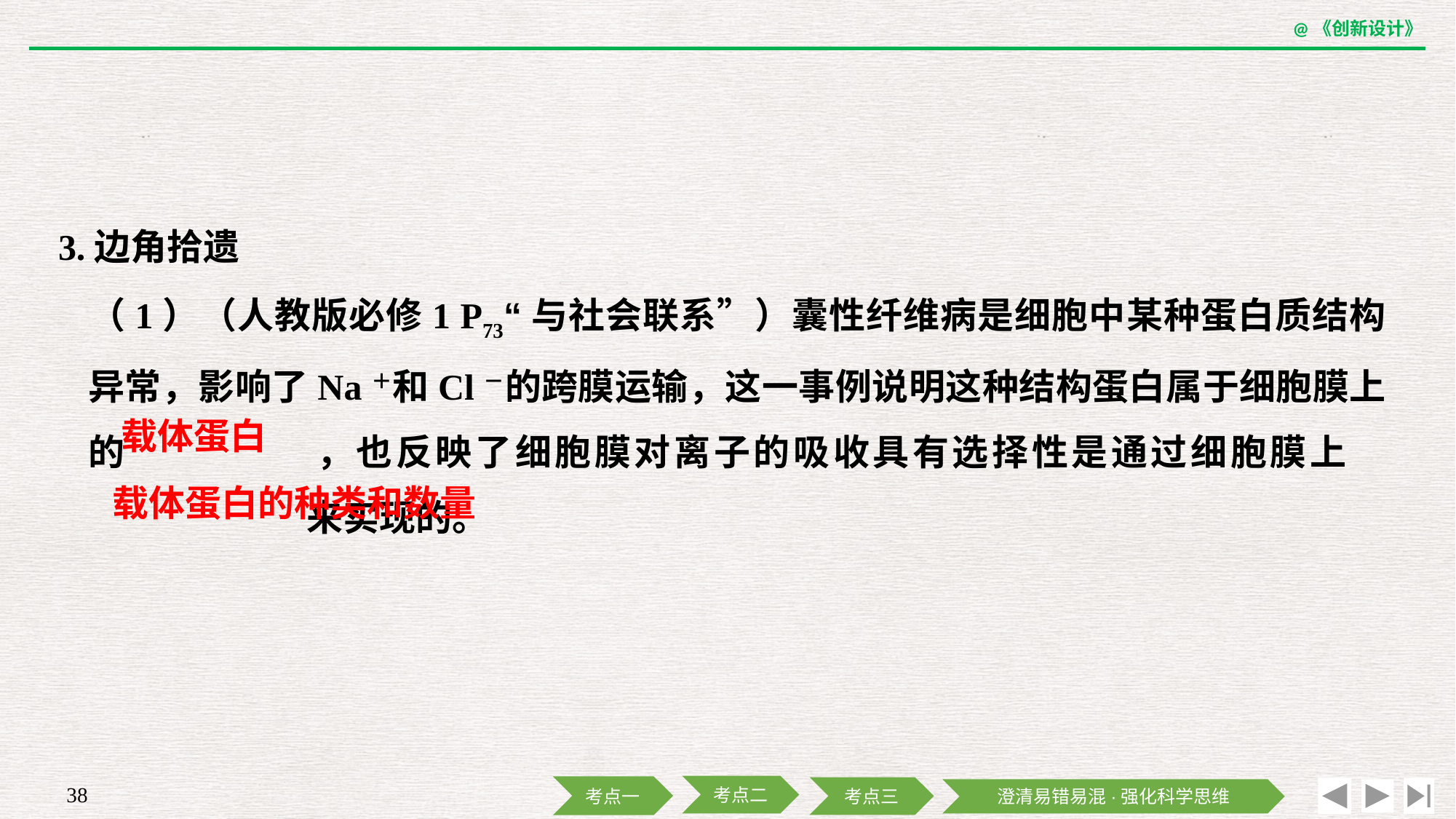

3.边角拾遗
	（1）（人教版必修1 P73“与社会联系”）囊性纤维病是细胞中某种蛋白质结构异常，影响了Na＋和Cl－的跨膜运输，这一事例说明这种结构蛋白属于细胞膜上的		，也反映了细胞膜对离子的吸收具有选择性是通过细胞膜上			来实现的。
载体蛋白
载体蛋白的种类和数量